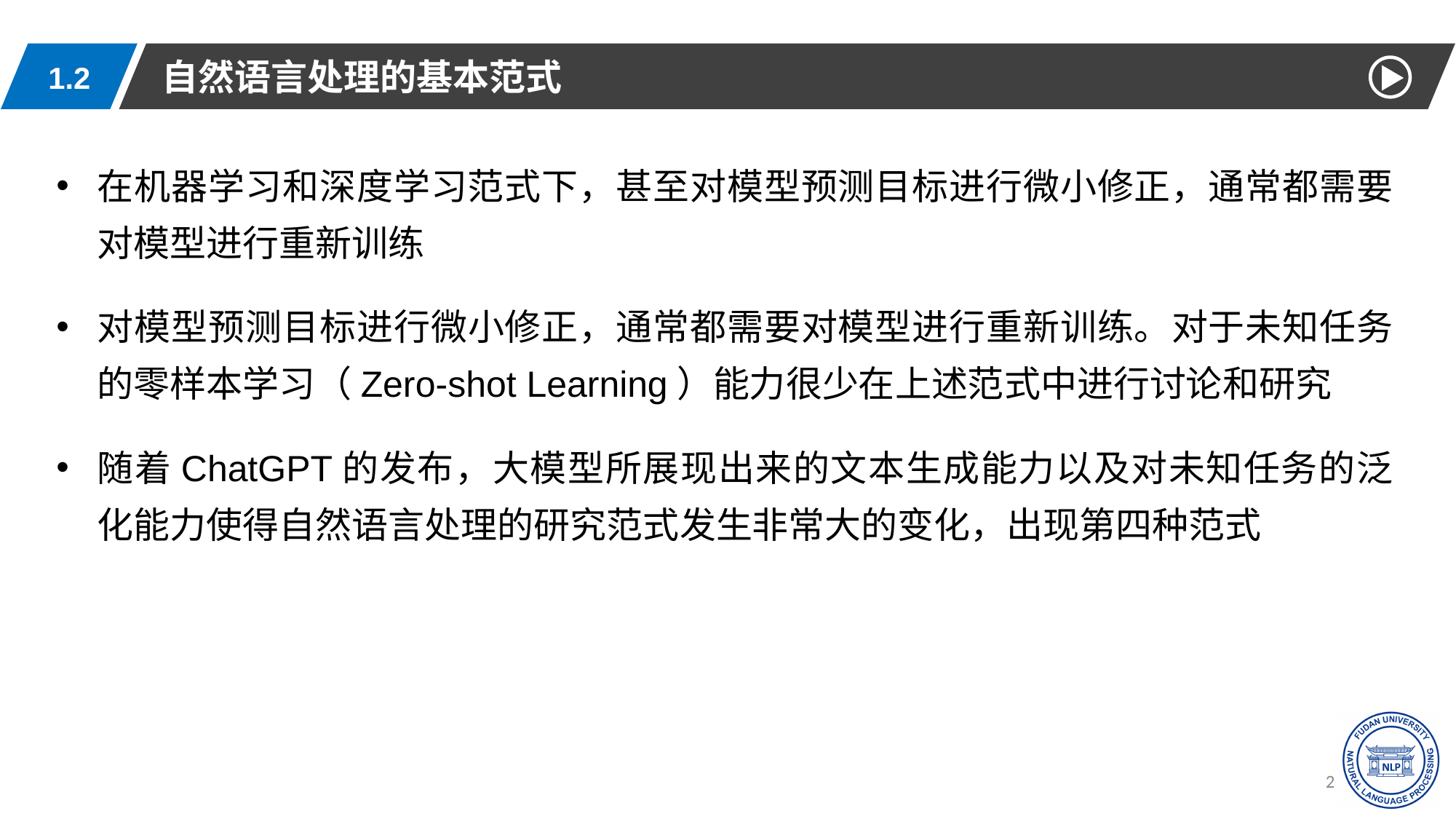

自然语言处理的基本范式
1.2

在机器学习和深度学习范式下，甚至对模型预测目标进行微小修正，通常都需要对模型进行重新训练
对模型预测目标进行微小修正，通常都需要对模型进行重新训练。对于未知任务的零样本学习（Zero-shot Learning）能力很少在上述范式中进行讨论和研究
随着ChatGPT的发布，大模型所展现出来的文本生成能力以及对未知任务的泛化能力使得自然语言处理的研究范式发生非常大的变化，出现第四种范式
28